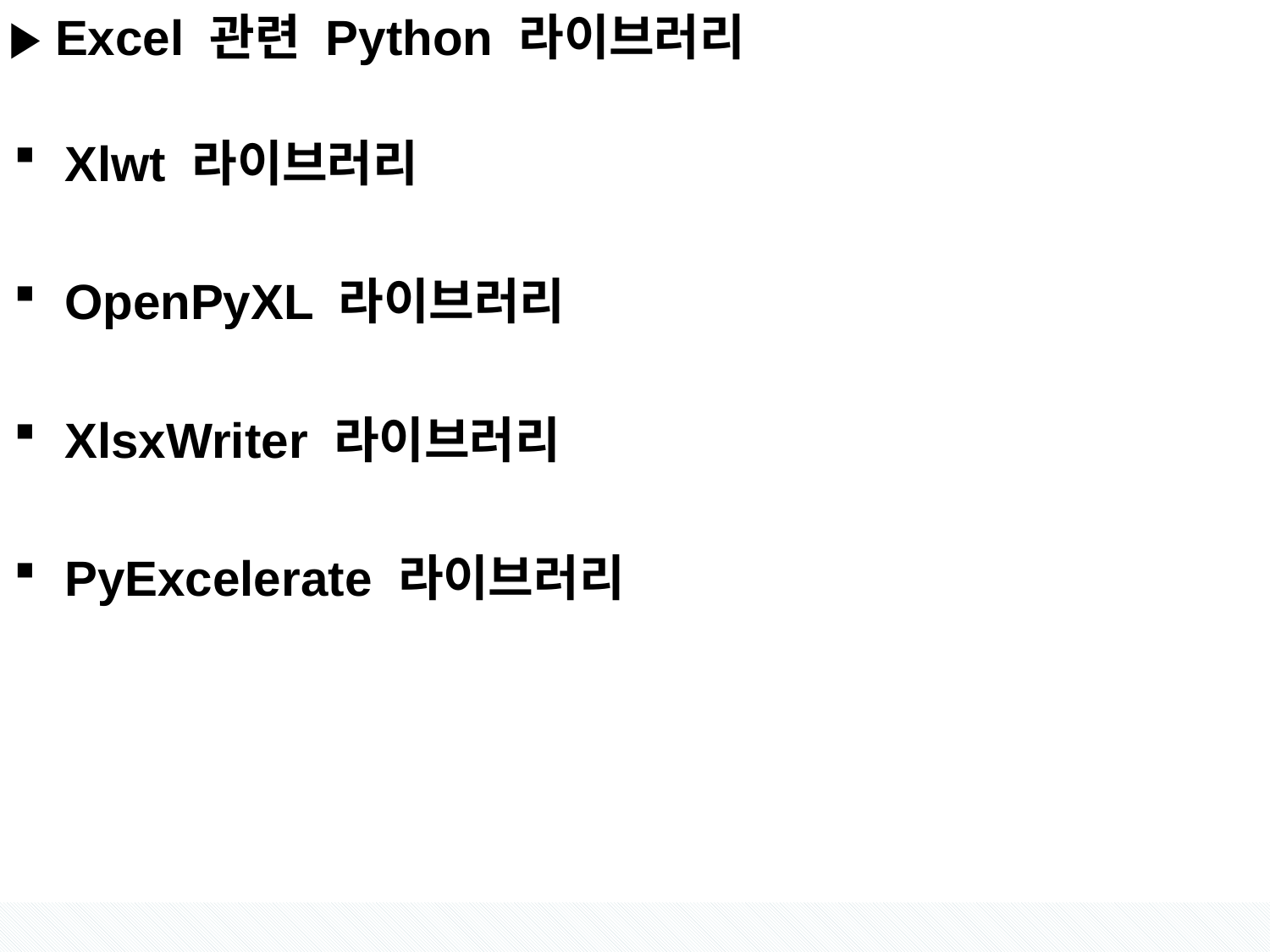

#
▶ Excel 관련 Python 라이브러리

Xlwt 라이브러리

OpenPyXL 라이브러리

XlsxWriter 라이브러리

PyExcelerate 라이브러리